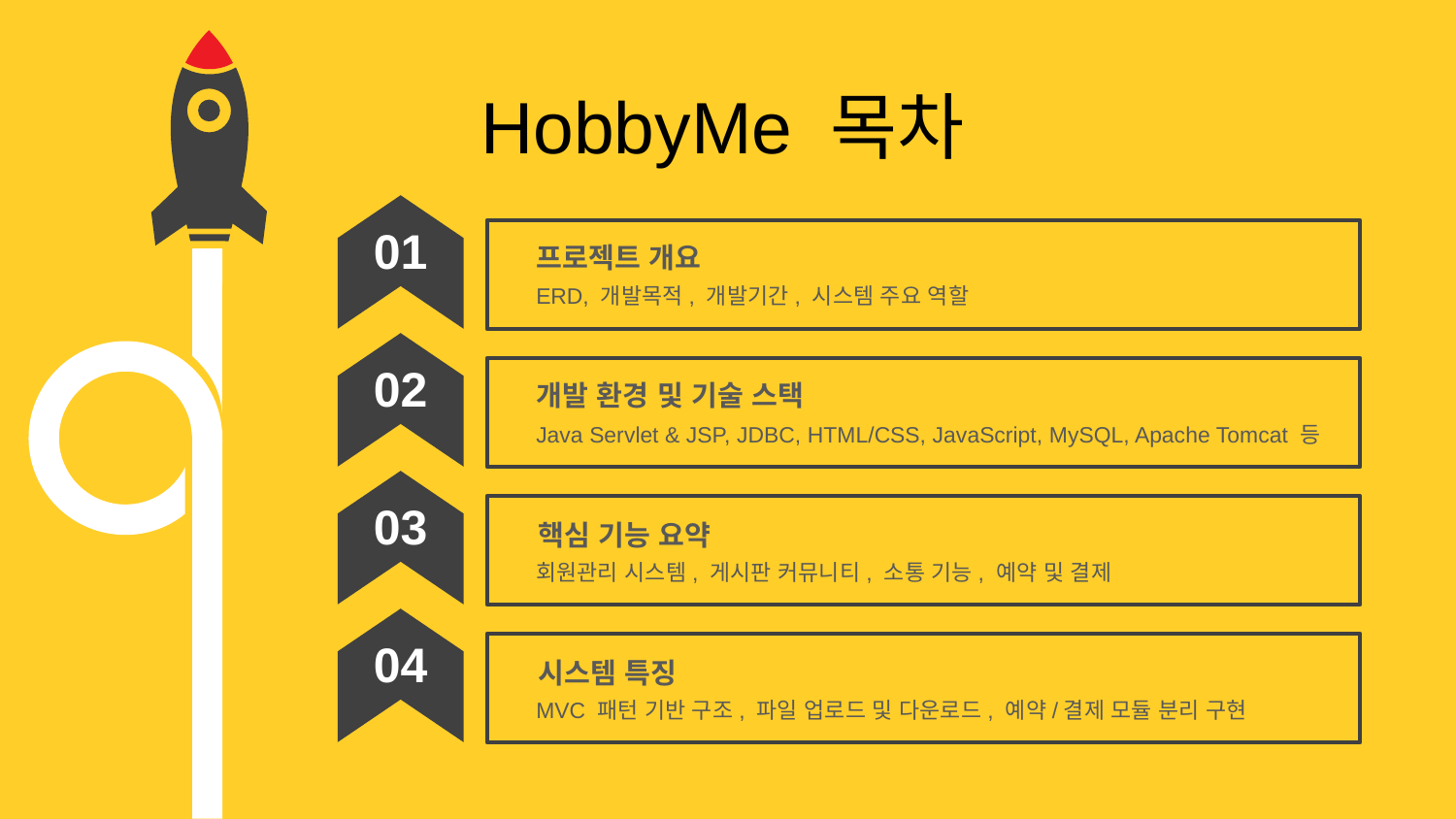

HobbyMe 목차

01

프로젝트 개요
ERD, 개발목적, 개발기간, 시스템 주요 역할

02

개발 환경 및 기술 스택
Java Servlet & JSP, JDBC, HTML/CSS, JavaScript, MySQL, Apache Tomcat 등

03

핵심 기능 요약

회원관리 시스템, 게시판 커뮤니티, 소통 기능, 예약 및 결제

04

시스템 특징

MVC 패턴 기반 구조, 파일 업로드 및 다운로드, 예약/결제 모듈 분리 구현